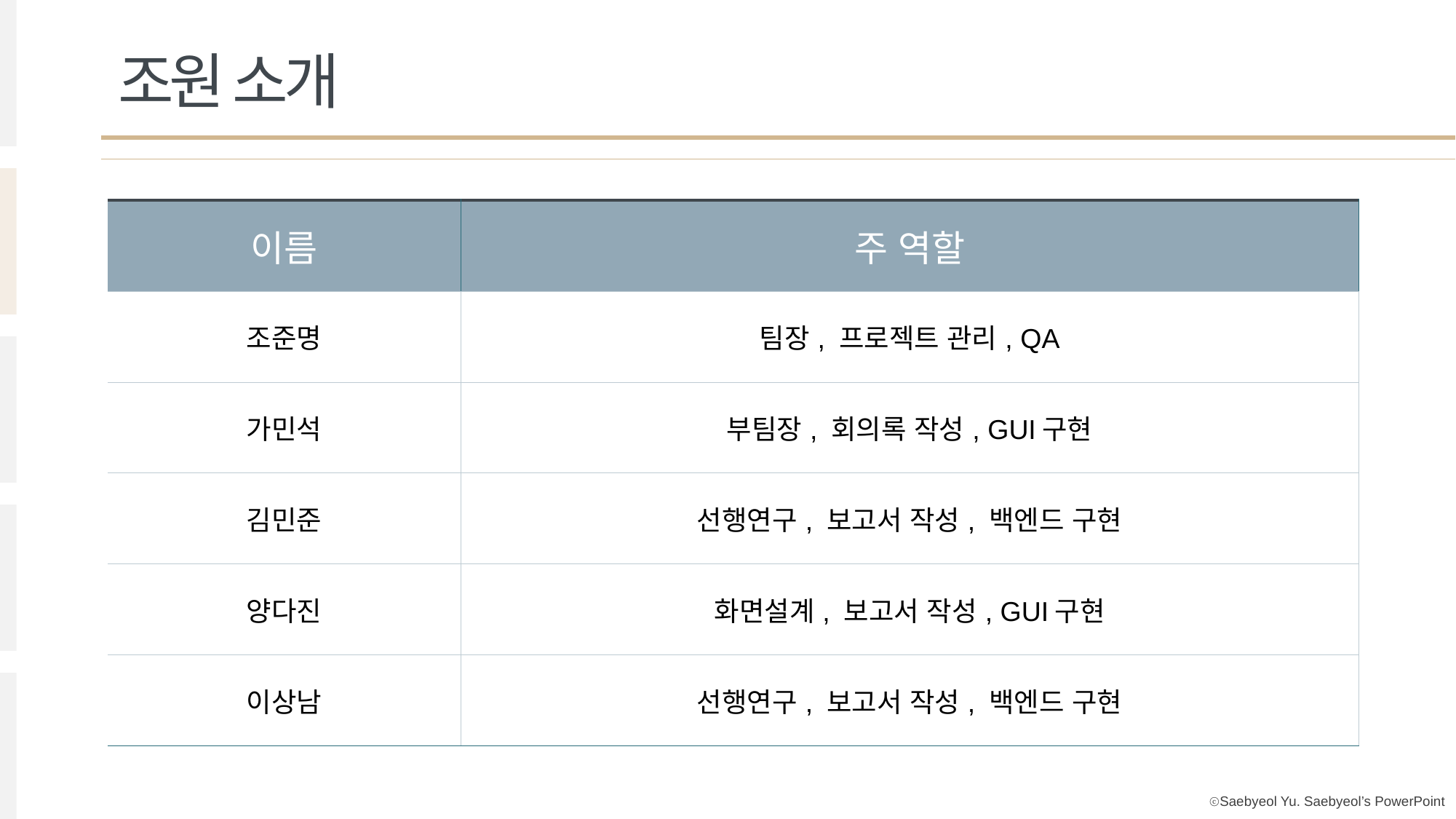

조원 소개

| 이름 | 주 역할 |
| --- | --- |
| 조준명 | 팀장, 프로젝트 관리, QA |
| 가민석 | 부팀장, 회의록 작성, GUI구현 |
| 김민준 | 선행연구, 보고서 작성, 백엔드 구현 |
| 양다진 | 화면설계, 보고서 작성, GUI구현 |
| 이상남 | 선행연구, 보고서 작성, 백엔드 구현 |